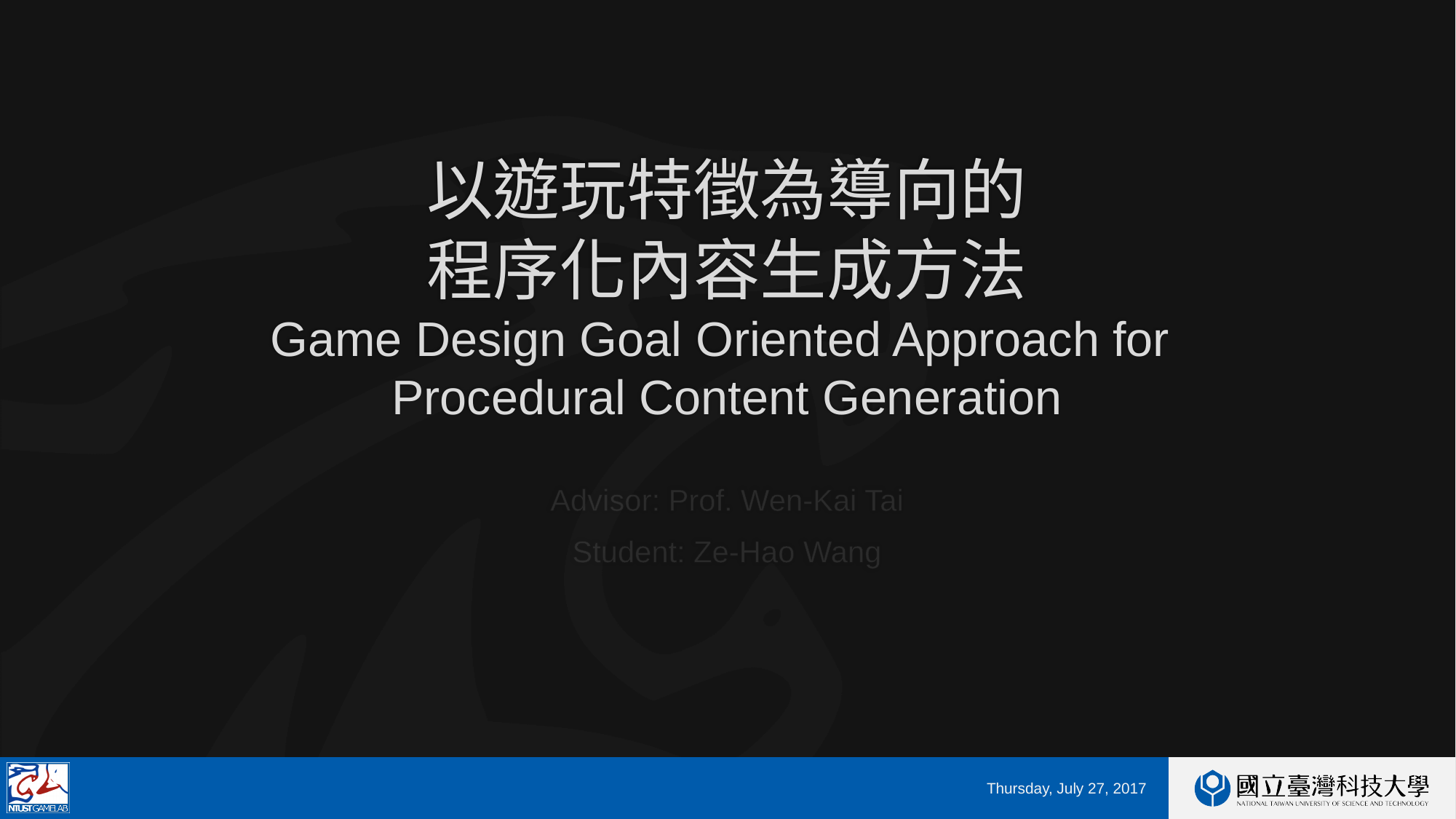

# 以遊玩特徵為導向的 程序化內容生成方法 Game Design Goal Oriented Approach for Procedural Content Generation
Advisor: Prof. Wen-Kai Tai
Student: Ze-Hao Wang
Thursday, July 27, 2017